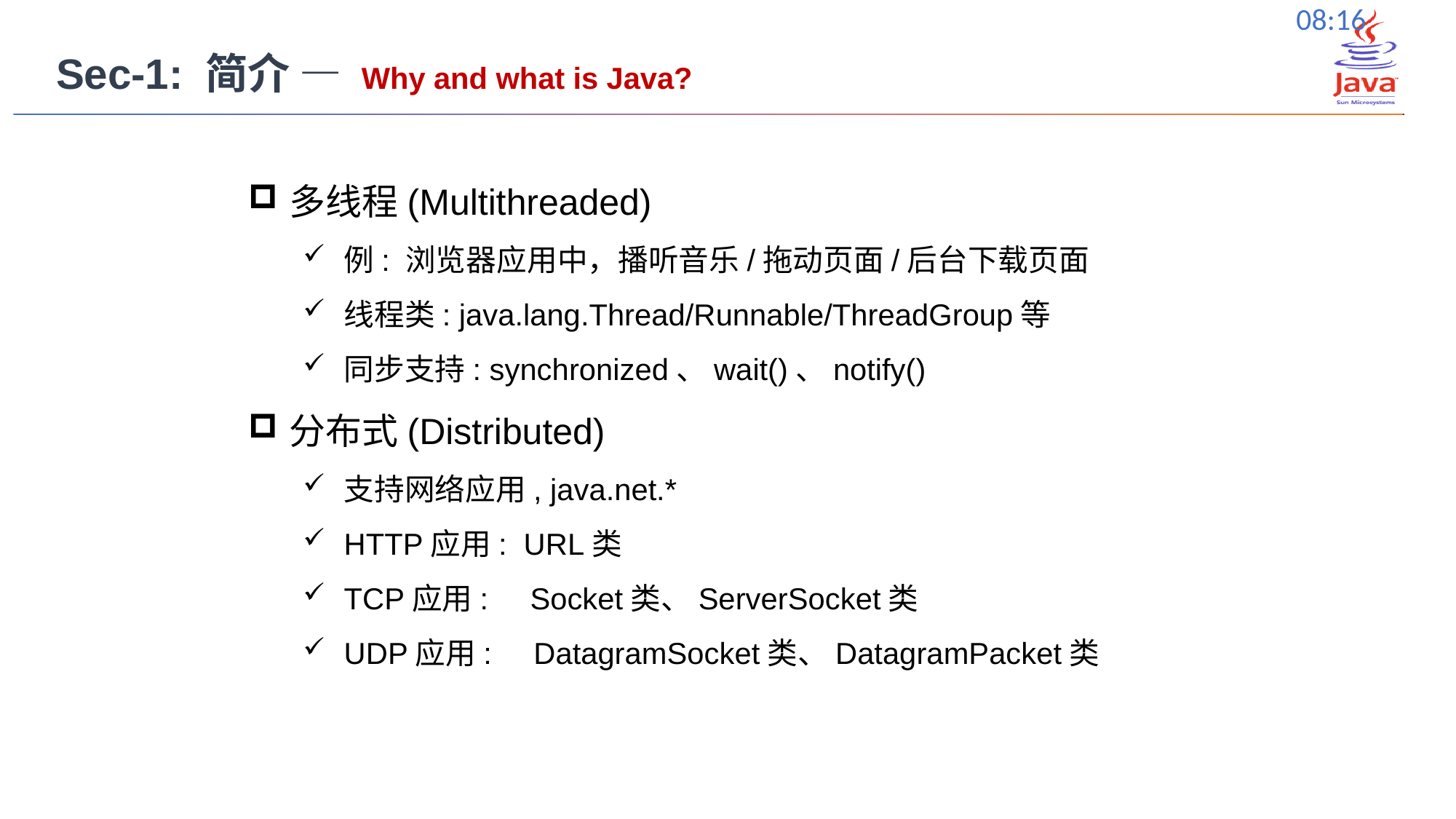

Sec-1: 简介 — Why and what is Java?
多线程(Multithreaded)
例: 浏览器应用中，播听音乐/拖动页面/后台下载页面
线程类: java.lang.Thread/Runnable/ThreadGroup等
同步支持: synchronized、wait()、notify()
分布式(Distributed)
支持网络应用, java.net.*
HTTP应用:  URL类
TCP应用:     Socket类、ServerSocket类
UDP应用:     DatagramSocket类、DatagramPacket类